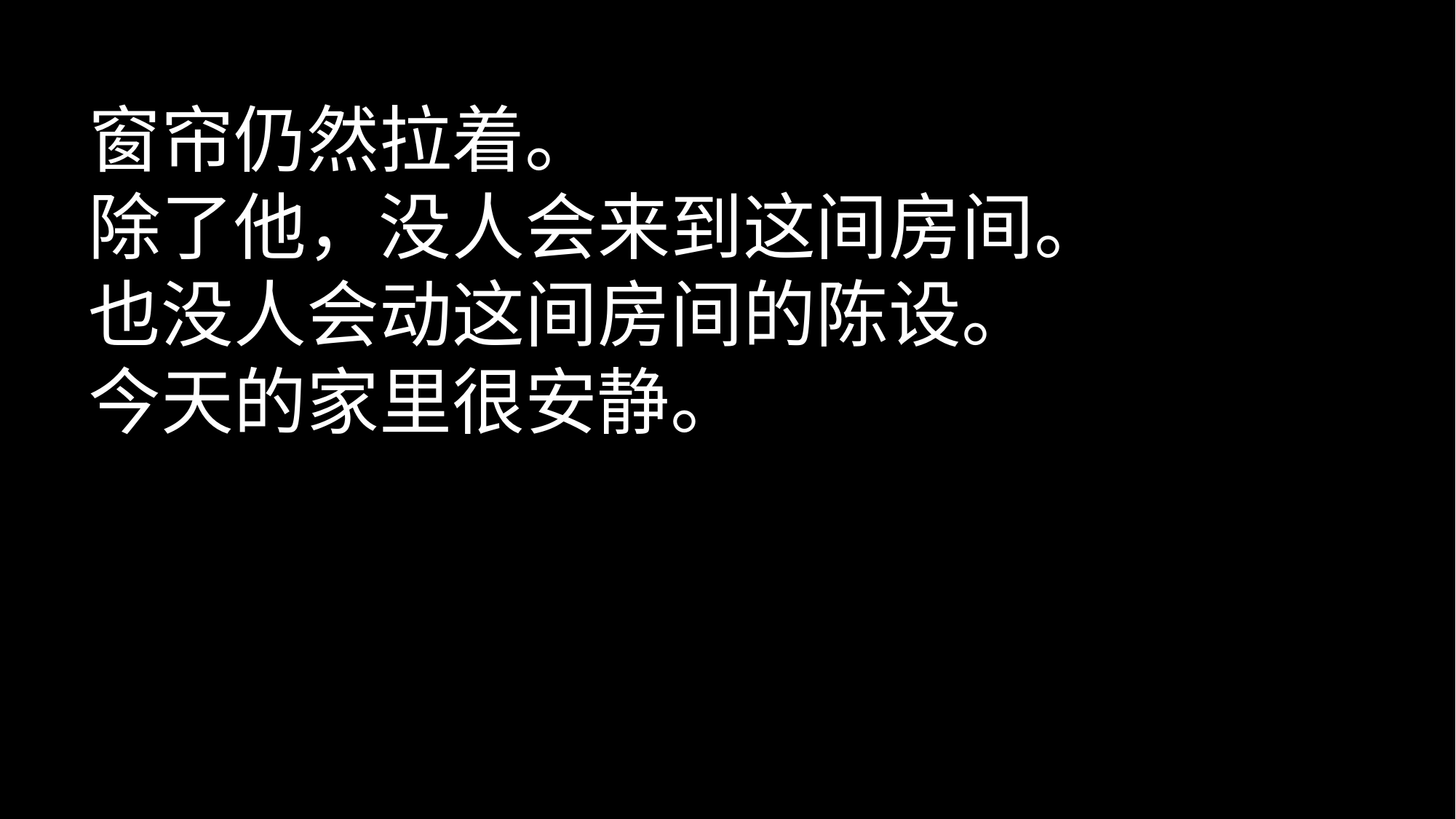

窗帘仍然拉着。
除了他，没人会来到这间房间。
也没人会动这间房间的陈设。
今天的家里很安静。